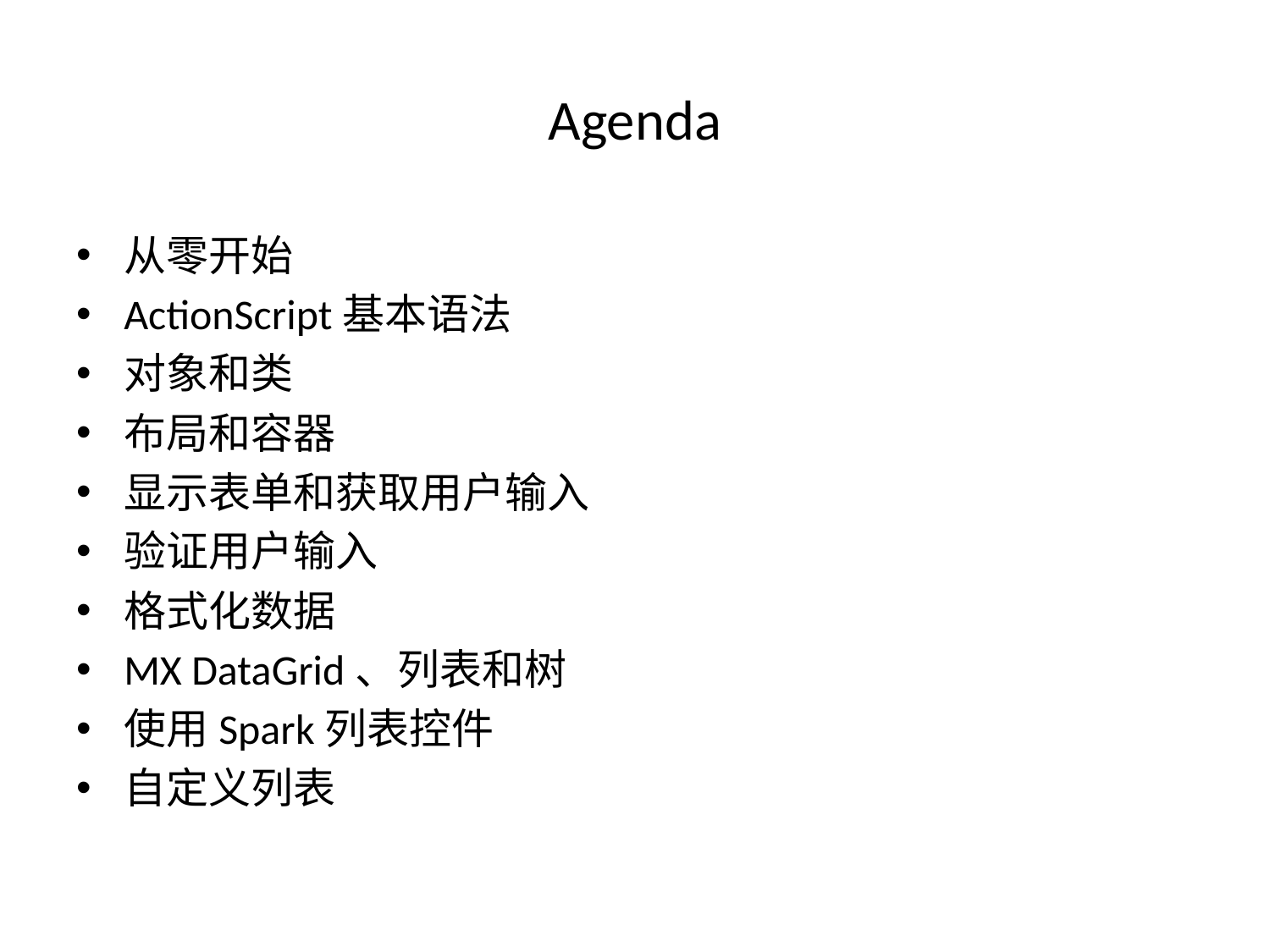

# Agenda
从零开始
ActionScript基本语法
对象和类
布局和容器
显示表单和获取用户输入
验证用户输入
格式化数据
MX DataGrid、列表和树
使用Spark列表控件
自定义列表